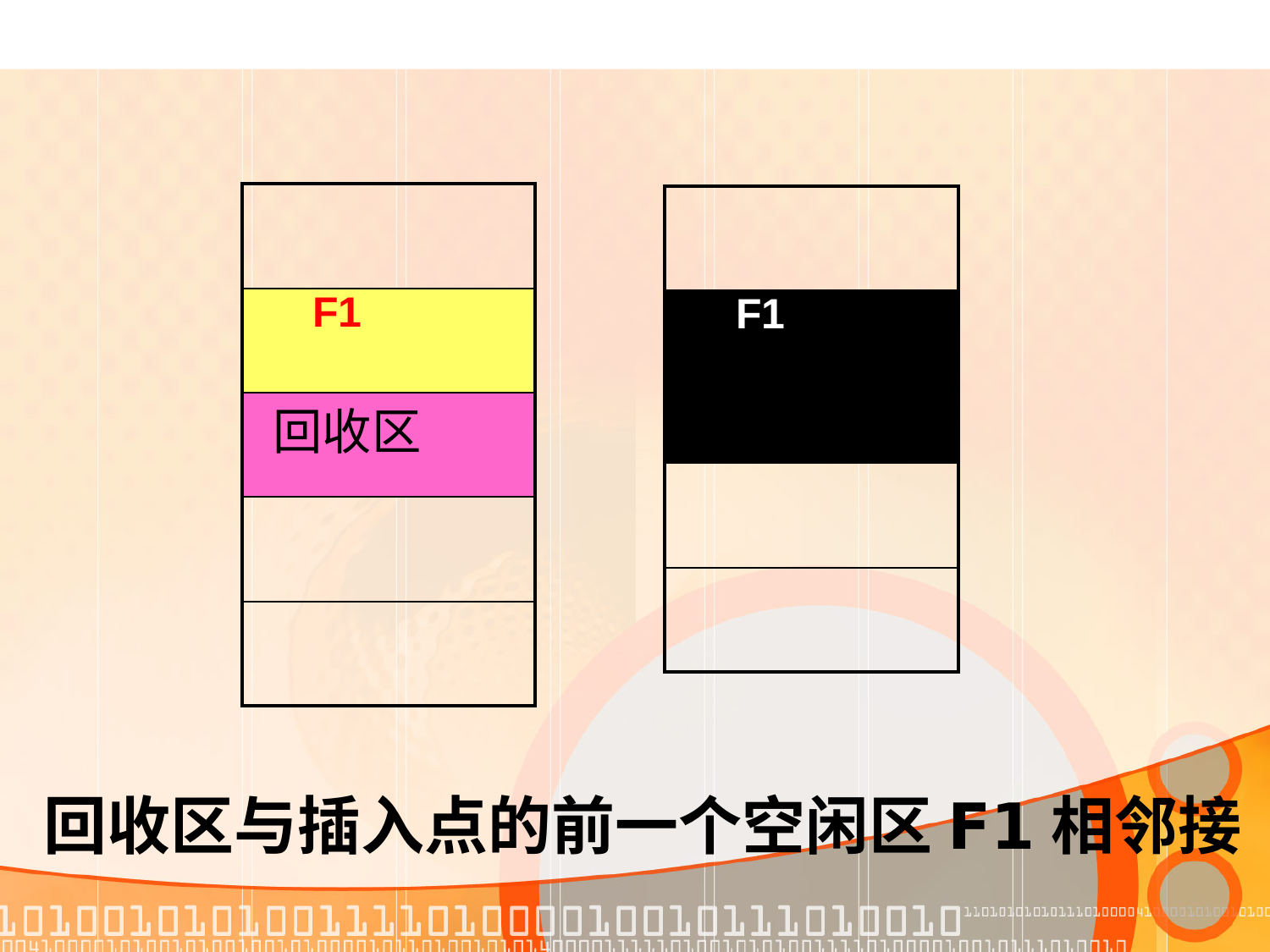

|  |
| --- |
| F1 |
| 回收区 |
|  |
|  |
|  |
| --- |
| F1 |
|  |
|  |
回收区与插入点的前一个空闲区F1相邻接